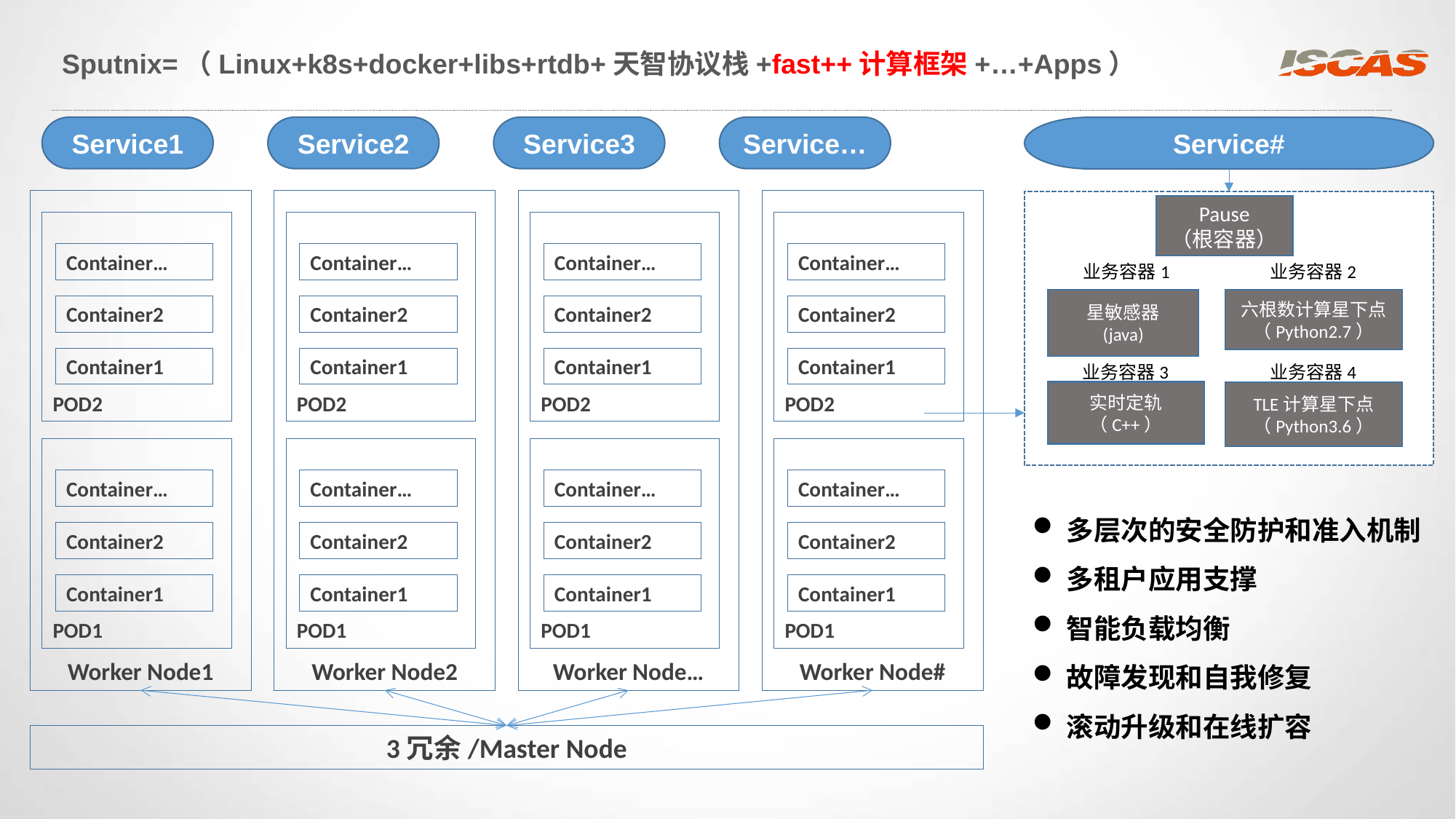

# Sputnix=（Linux+k8s+docker+libs+rtdb+天智协议栈+fast++计算框架+…+Apps）
Service1
Service2
Service3
Service…
Service#
Worker Node1
POD2
Container…
Container2
Container1
POD1
Container…
Container2
Container1
Worker Node2
POD2
Container…
Container2
Container1
POD1
Container…
Container2
Container1
Worker Node…
POD2
Container…
Container2
Container1
POD1
Container…
Container2
Container1
Worker Node#
POD2
Container…
Container2
Container1
POD1
Container…
Container2
Container1

Pause
（根容器）
业务容器1
业务容器2
星敏感器
(java)
六根数计算星下点
（Python2.7）
业务容器3
业务容器4
实时定轨
（C++）
TLE计算星下点
（Python3.6）
多层次的安全防护和准入机制
多租户应用支撑
智能负载均衡
故障发现和自我修复
滚动升级和在线扩容
3冗余/Master Node